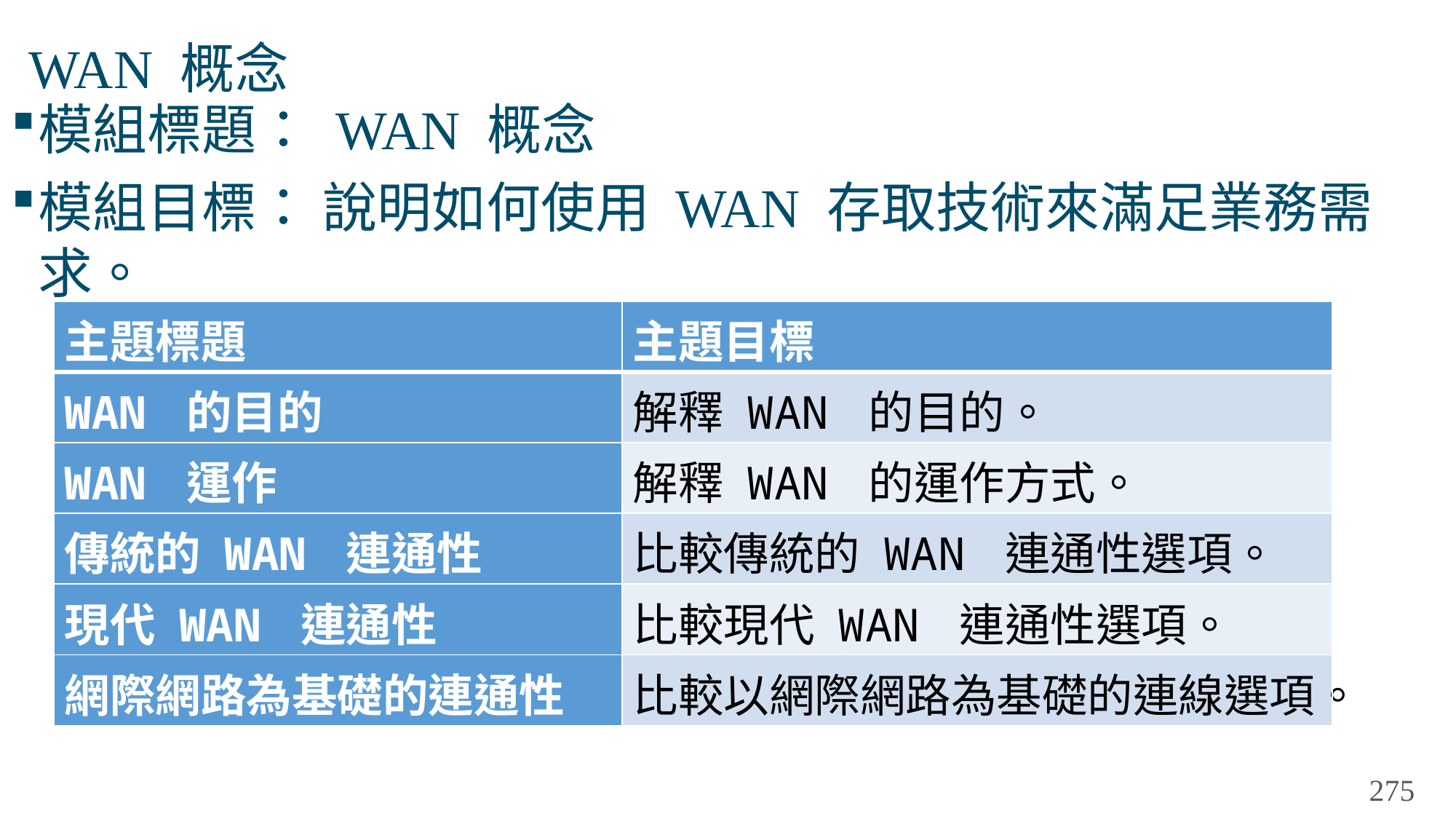

# WAN 概念
模組標題： WAN 概念
模組目標： 說明如何使用 WAN 存取技術來滿足業務需求。

| 主題標題 | 主題目標 |
| --- | --- |
| WAN 的目的 | 解釋 WAN 的目的。 |
| WAN 運作 | 解釋 WAN 的運作方式。 |
| 傳統的 WAN 連通性 | 比較傳統的 WAN 連通性選項。 |
| 現代 WAN 連通性 | 比較現代 WAN 連通性選項。 |
| 網際網路為基礎的連通性 | 比較以網際網路為基礎的連線選項。 |
275